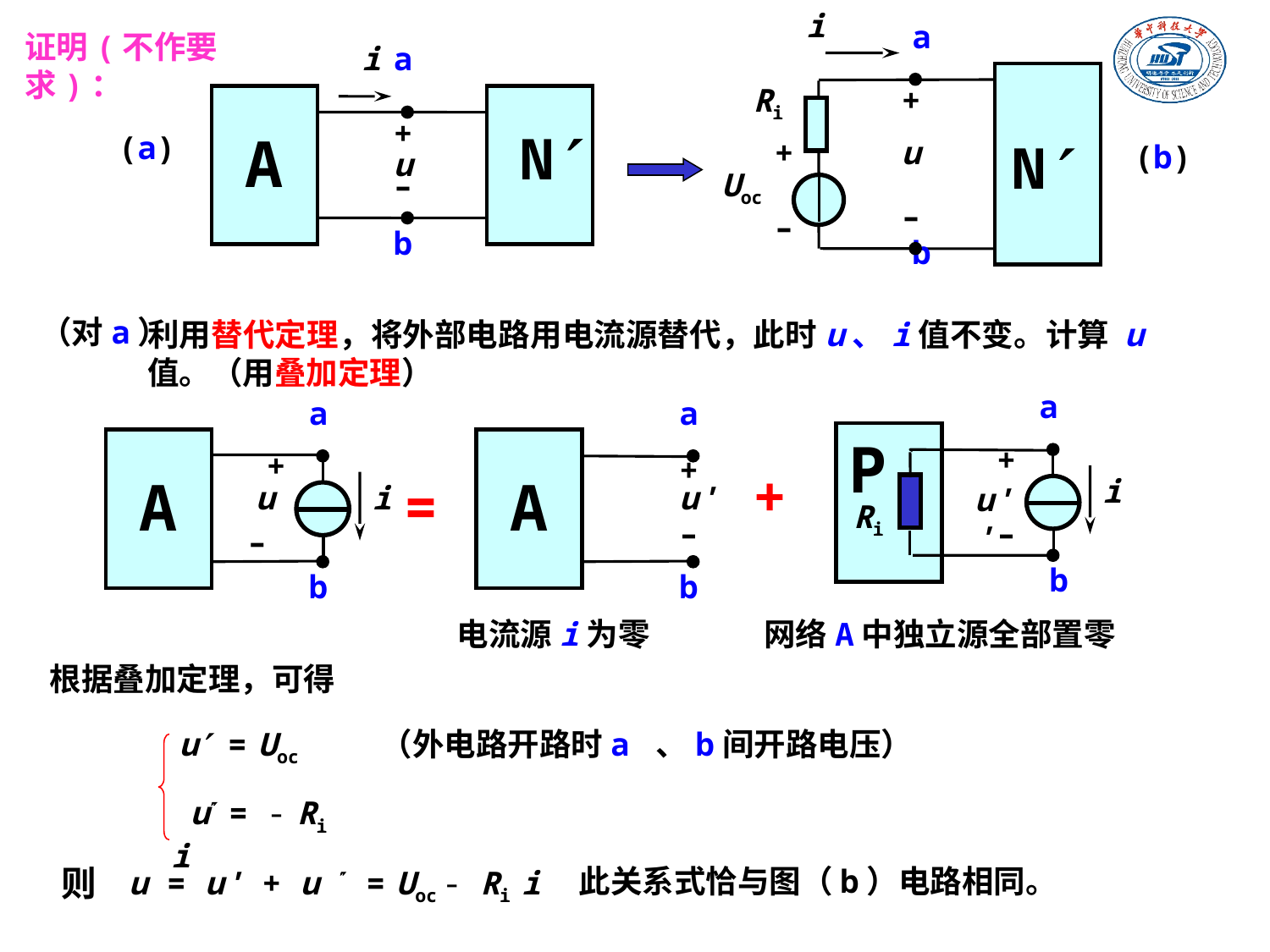

i
a

Ri
+

+
u
N′
(b)
Uoc

–
–
b

证明(不作要求)：
i
a

+

A
N′
u
–

b

(a)

（对a）
利用替代定理，将外部电路用电流源替代，此时u、i值不变。计算 u 值。（用叠加定理）
a

P
+

i
u''

–

b

a

+

A
u
i

–

b

a

+

A
u'
–

b

Ri

+
=
电流源i为零
网络A中独立源全部置零
根据叠加定理，可得
u′ = Uoc      （外电路开路时a 、b间开路电压）

 u″ = - Ri i
则
此关系式恰与图（b）电路相同。
u = u' + u ″ = Uoc - Ri i